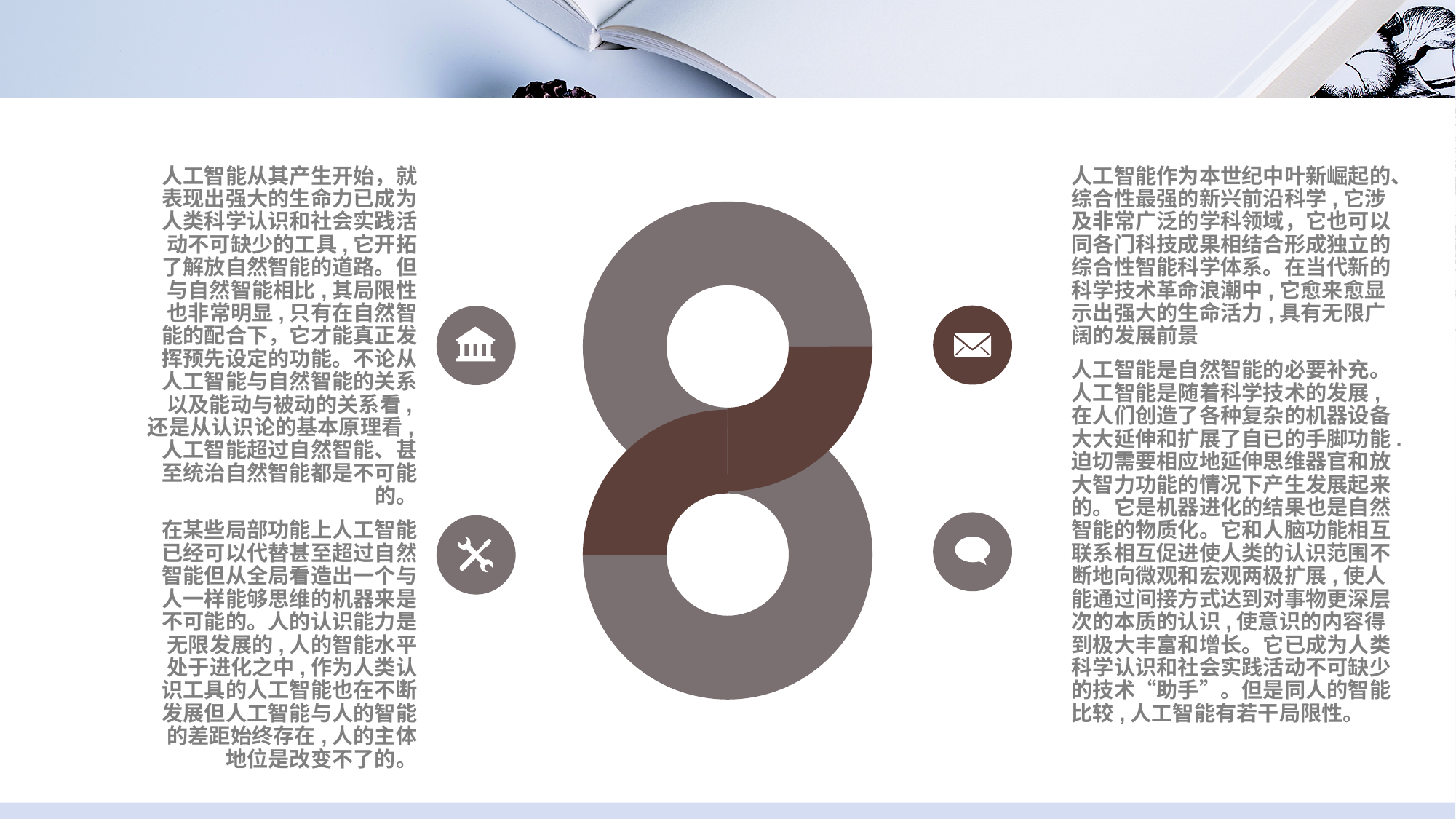

#
人工智能从其产生开始，就表现出强大的生命力已成为人类科学认识和社会实践活动不可缺少的工具,它开拓了解放自然智能的道路。但与自然智能相比,其局限性也非常明显,只有在自然智能的配合下，它才能真正发挥预先设定的功能。不论从人工智能与自然智能的关系以及能动与被动的关系看,还是从认识论的基本原理看,人工智能超过自然智能、甚至统治自然智能都是不可能的。
在某些局部功能上人工智能已经可以代替甚至超过自然智能但从全局看造出一个与人一样能够思维的机器来是不可能的。人的认识能力是无限发展的,人的智能水平处于进化之中,作为人类认识工具的人工智能也在不断发展但人工智能与人的智能的差距始终存在,人的主体地位是改变不了的。

人工智能作为本世纪中叶新崛起的、综合性最强的新兴前沿科学,它涉及非常广泛的学科领域，它也可以同各门科技成果相结合形成独立的综合性智能科学体系。在当代新的科学技术革命浪潮中,它愈来愈显示出强大的生命活力,具有无限广阔的发展前景
人工智能是自然智能的必要补充。人工智能是随着科学技术的发展,在人们创造了各种复杂的机器设备大大延伸和扩展了自已的手脚功能.迫切需要相应地延伸思维器官和放大智力功能的情况下产生发展起来的。它是机器进化的结果也是自然智能的物质化。它和人脑功能相互联系相互促进使人类的认识范围不断地向微观和宏观两极扩展,使人能通过间接方式达到对事物更深层次的本质的认识,使意识的内容得到极大丰富和增长。它已成为人类科学认识和社会实践活动不可缺少的技术“助手”。但是同人的智能比较,人工智能有若干局限性。